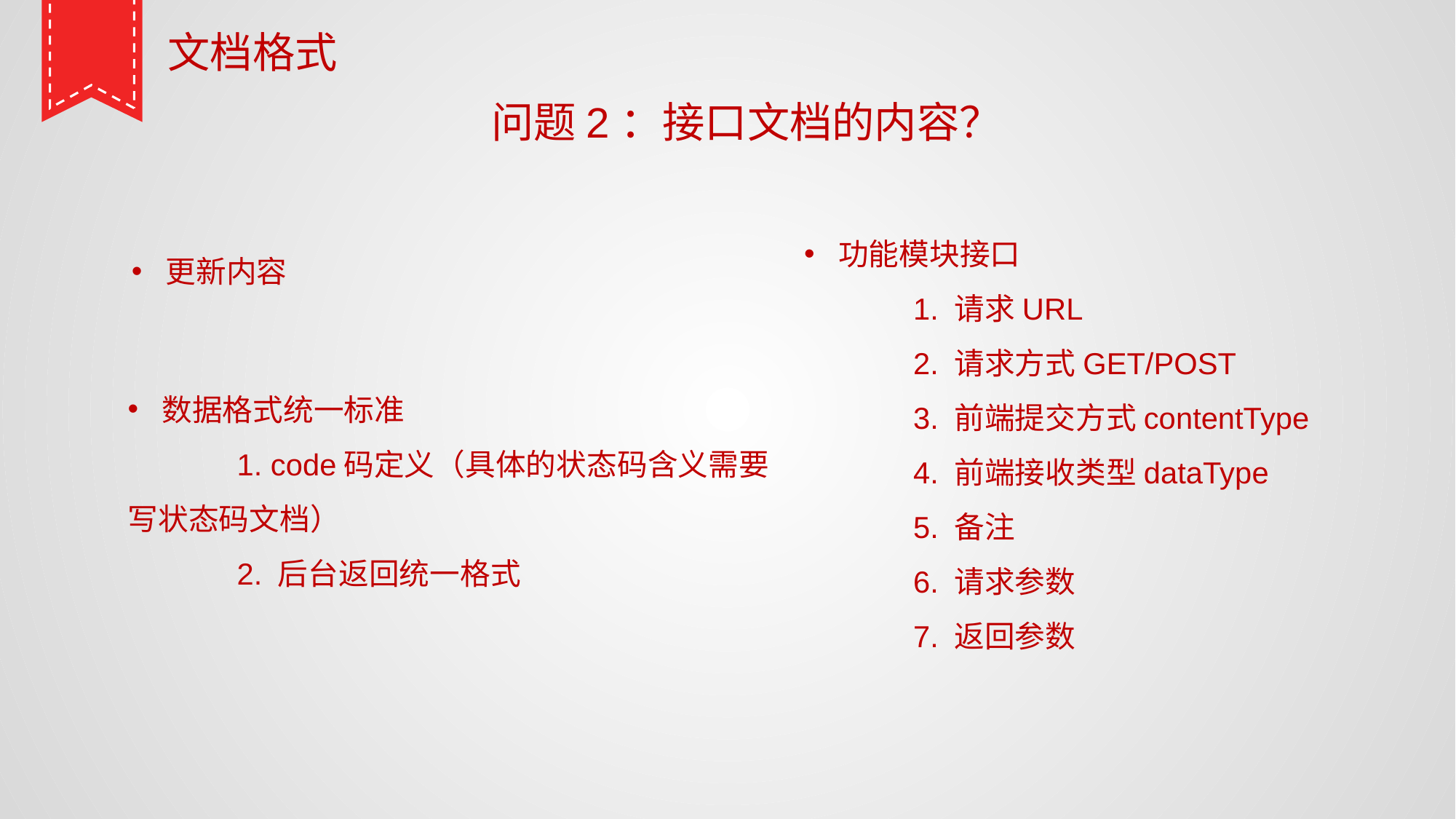

文档格式
问题2：接口文档的内容？
功能模块接口
	1. 请求URL
	2. 请求方式GET/POST
	3. 前端提交方式contentType
	4. 前端接收类型dataType
	5. 备注
	6. 请求参数
	7. 返回参数
更新内容
数据格式统一标准
	1. code码定义（具体的状态码含义需要
写状态码文档）
	2. 后台返回统一格式